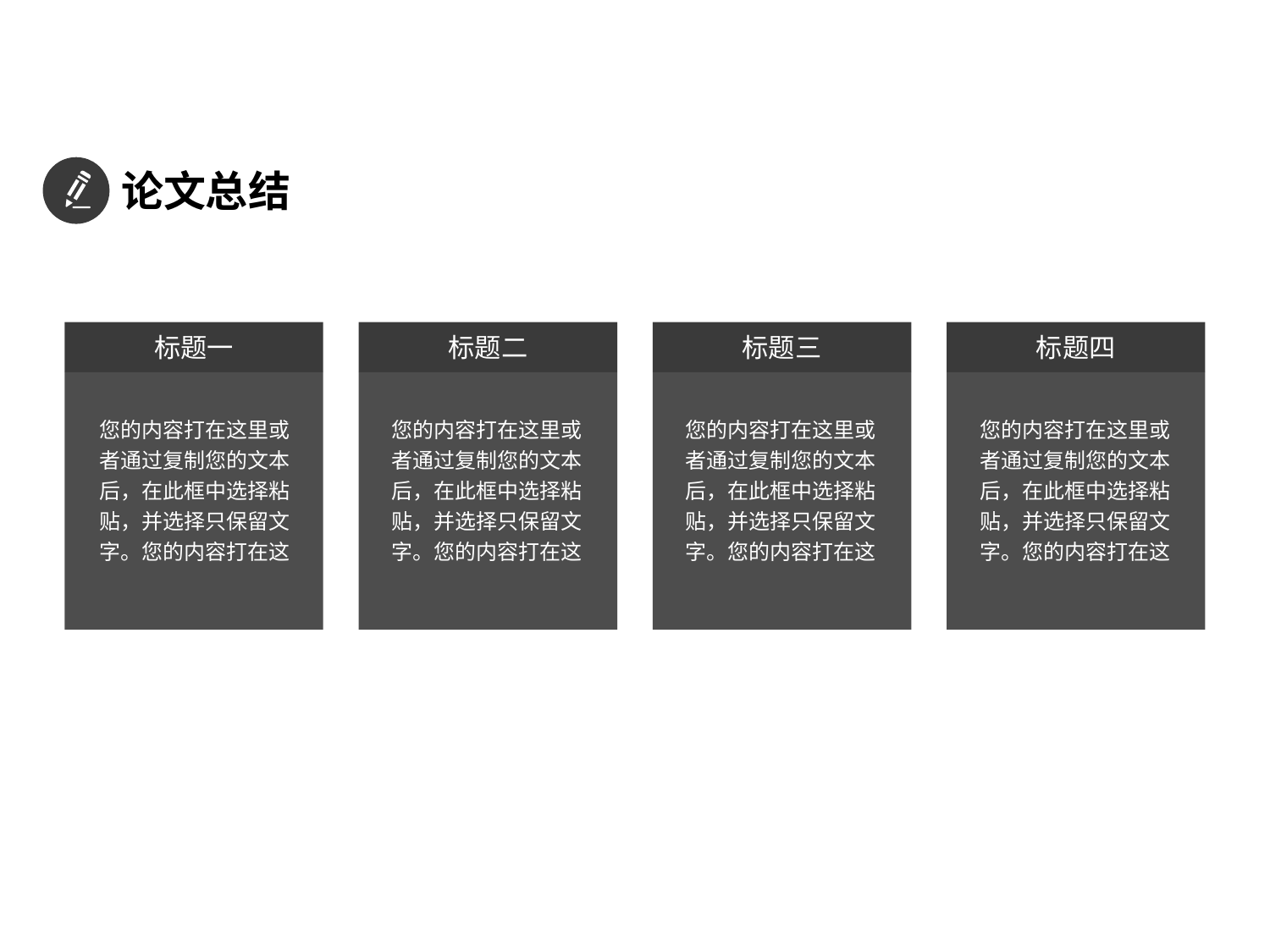

论文总结

标题一
您的内容打在这里或者通过复制您的文本后，在此框中选择粘贴，并选择只保留文字。您的内容打在这

标题二
您的内容打在这里或者通过复制您的文本后，在此框中选择粘贴，并选择只保留文字。您的内容打在这

标题三
您的内容打在这里或者通过复制您的文本后，在此框中选择粘贴，并选择只保留文字。您的内容打在这

标题四
您的内容打在这里或者通过复制您的文本后，在此框中选择粘贴，并选择只保留文字。您的内容打在这